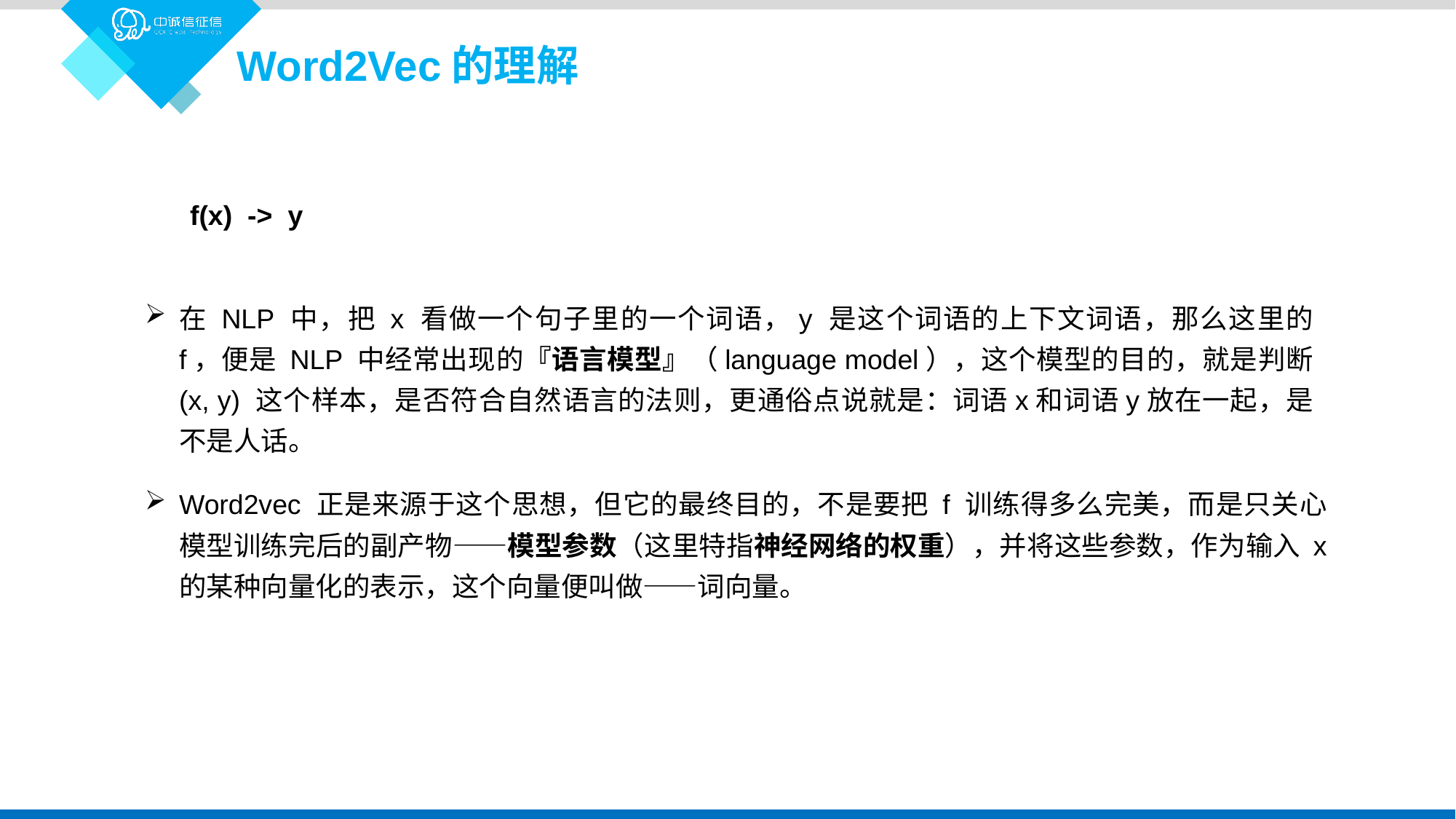

Word2Vec的理解
f(x)  ->  y
在 NLP 中，把 x 看做一个句子里的一个词语，y 是这个词语的上下文词语，那么这里的 f，便是 NLP 中经常出现的『语言模型』（language model），这个模型的目的，就是判断 (x, y) 这个样本，是否符合自然语言的法则，更通俗点说就是：词语x和词语y放在一起，是不是人话。
Word2vec 正是来源于这个思想，但它的最终目的，不是要把 f 训练得多么完美，而是只关心模型训练完后的副产物——模型参数（这里特指神经网络的权重），并将这些参数，作为输入 x 的某种向量化的表示，这个向量便叫做——词向量。